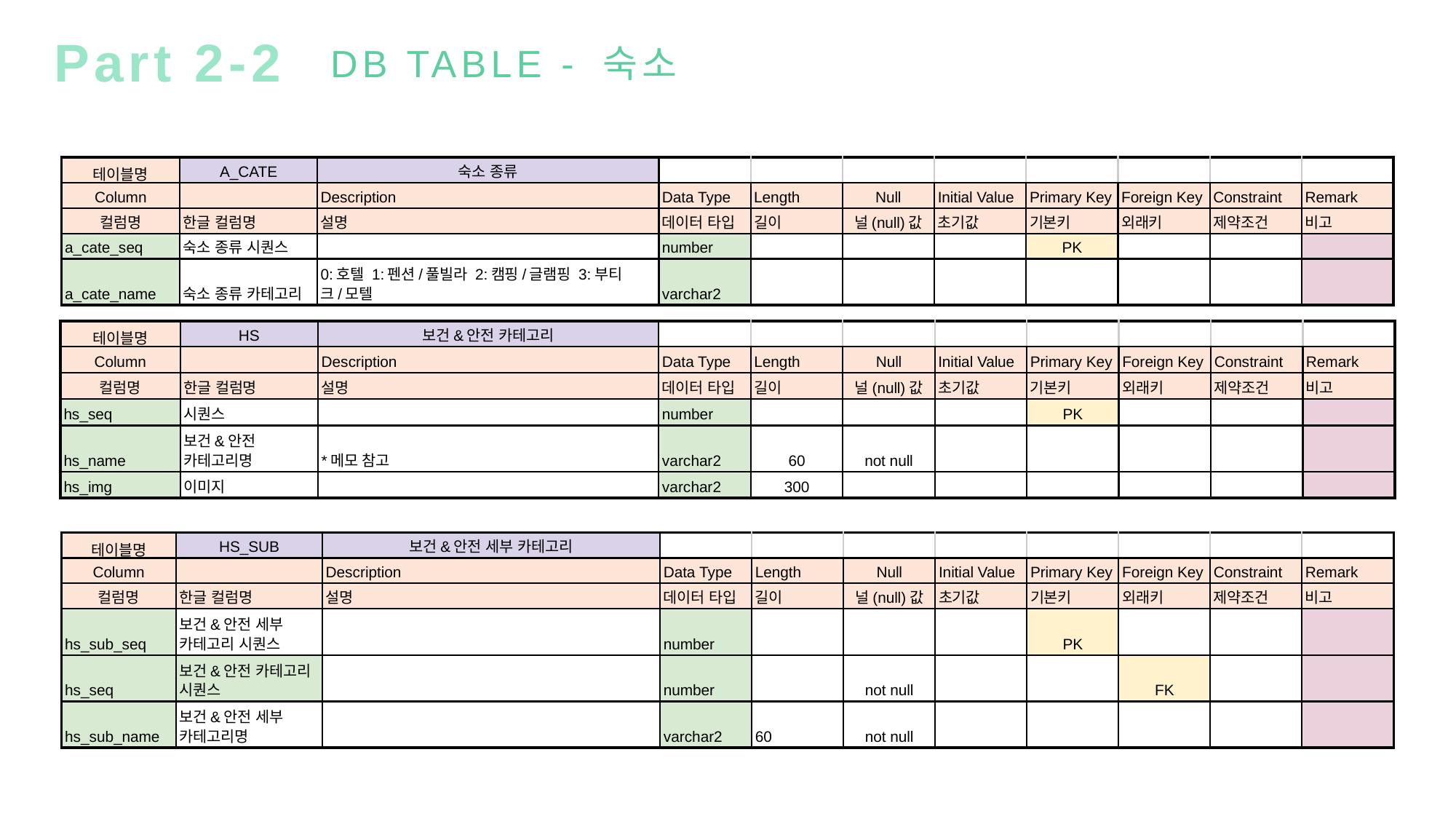

Part 2-2
DB TABLE - 숙소
| 테이블명 | A\_CATE | 숙소 종류 |  |  |  |  |  |  |  |  |
| --- | --- | --- | --- | --- | --- | --- | --- | --- | --- | --- |
| Column |  | Description | Data Type | Length | Null | Initial Value | Primary Key | Foreign Key | Constraint | Remark |
| 컬럼명 | 한글 컬럼명 | 설명 | 데이터 타입 | 길이 | 널(null)값 | 초기값 | 기본키 | 외래키 | 제약조건 | 비고 |
| a\_cate\_seq | 숙소 종류 시퀀스 |  | number |  |  |  | PK |  |  |  |
| a\_cate\_name | 숙소 종류 카테고리 | 0:호텔 1:펜션/풀빌라 2:캠핑/글램핑 3:부티크/모텔 | varchar2 |  |  |  |  |  |  |  |
| 테이블명 | HS | 보건&안전 카테고리 |  |  |  |  |  |  |  |  |
| --- | --- | --- | --- | --- | --- | --- | --- | --- | --- | --- |
| Column |  | Description | Data Type | Length | Null | Initial Value | Primary Key | Foreign Key | Constraint | Remark |
| 컬럼명 | 한글 컬럼명 | 설명 | 데이터 타입 | 길이 | 널(null)값 | 초기값 | 기본키 | 외래키 | 제약조건 | 비고 |
| hs\_seq | 시퀀스 |  | number |  |  |  | PK |  |  |  |
| hs\_name | 보건&안전 카테고리명 | \*메모 참고 | varchar2 | 60 | not null |  |  |  |  |  |
| hs\_img | 이미지 |  | varchar2 | 300 |  |  |  |  |  |  |
| 테이블명 | HS\_SUB | 보건&안전 세부 카테고리 |  |  |  |  |  |  |  |  |
| --- | --- | --- | --- | --- | --- | --- | --- | --- | --- | --- |
| Column |  | Description | Data Type | Length | Null | Initial Value | Primary Key | Foreign Key | Constraint | Remark |
| 컬럼명 | 한글 컬럼명 | 설명 | 데이터 타입 | 길이 | 널(null)값 | 초기값 | 기본키 | 외래키 | 제약조건 | 비고 |
| hs\_sub\_seq | 보건&안전 세부 카테고리 시퀀스 |  | number |  |  |  | PK |  |  |  |
| hs\_seq | 보건&안전 카테고리 시퀀스 |  | number |  | not null |  |  | FK |  |  |
| hs\_sub\_name | 보건&안전 세부 카테고리명 |  | varchar2 | 60 | not null |  |  |  |  |  |